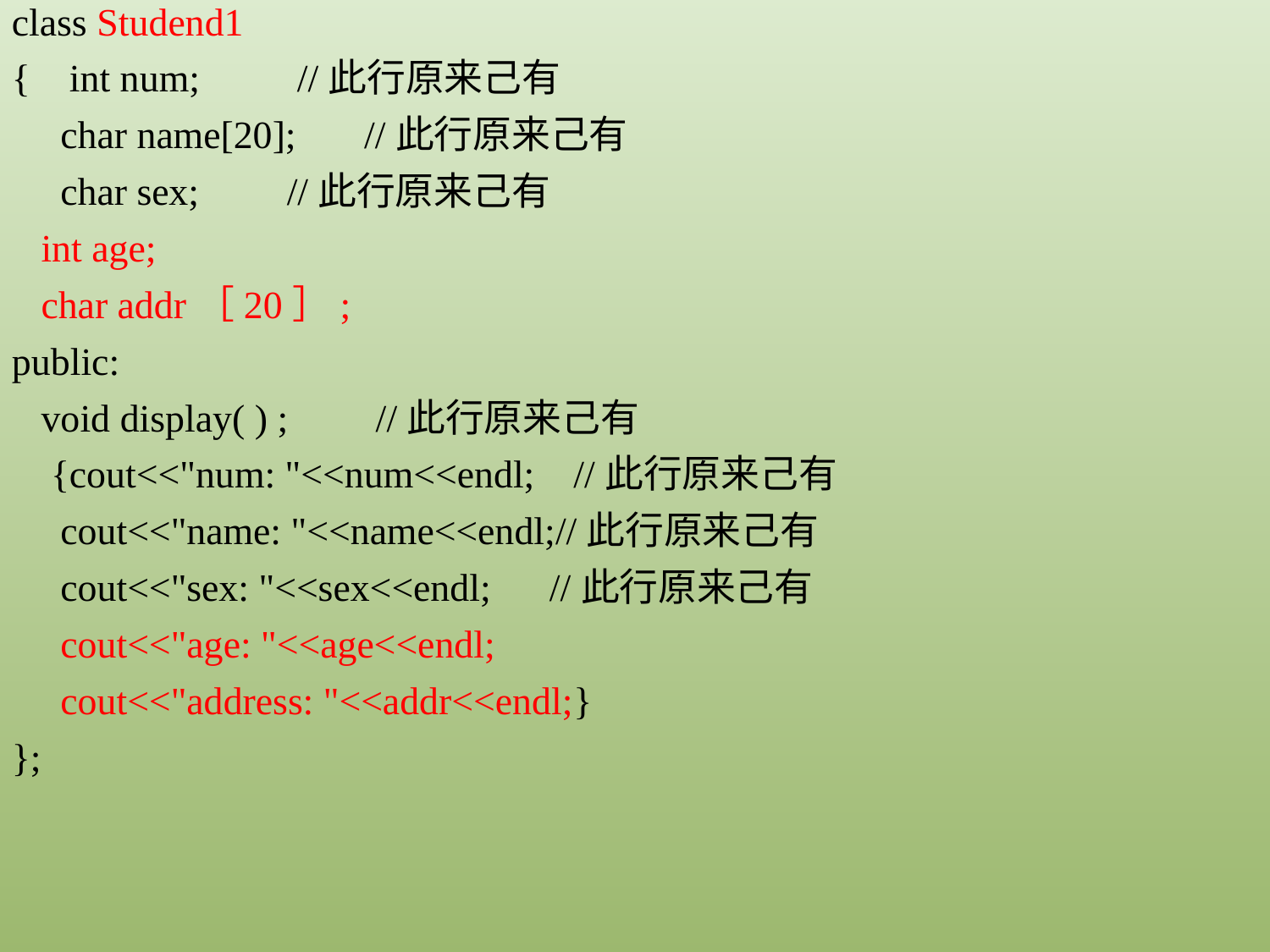

class Studend1
{    int num;          //此行原来己有
     char name[20];       //此行原来己有
     char sex;         //此行原来己有
   int age;
   char addr［20］;
public:
   void display( ) ;         //此行原来己有
    {cout<<"num: "<<num<<endl;    //此行原来己有
     cout<<"name: "<<name<<endl;//此行原来己有
     cout<<"sex: "<<sex<<endl;      //此行原来己有
     cout<<"age: "<<age<<endl;
     cout<<"address: "<<addr<<endl;}
};
709